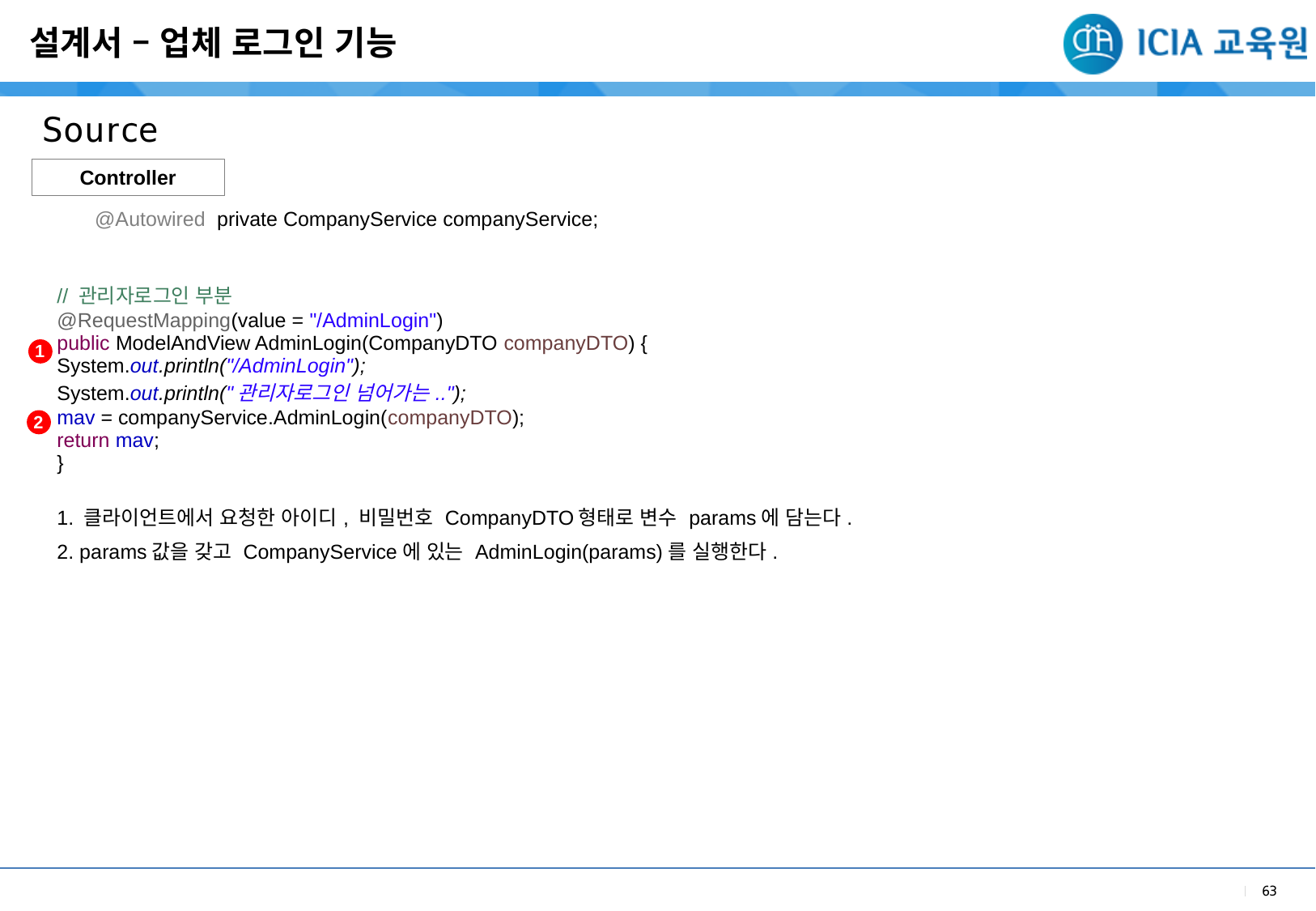

설계서 – 업체 로그인 기능
Source
Controller
| @Autowired private CompanyService companyService; // 관리자로그인 부분 @RequestMapping(value = "/AdminLogin") public ModelAndView AdminLogin(CompanyDTO companyDTO) { System.out.println("/AdminLogin"); System.out.println("관리자로그인 넘어가는.."); mav = companyService.AdminLogin(companyDTO); return mav; } |
| --- |
| 1. 클라이언트에서 요청한 아이디, 비밀번호 CompanyDTO형태로 변수 params에 담는다. 2. params값을 갖고 CompanyService에 있는 AdminLogin(params)를 실행한다. |
1

2